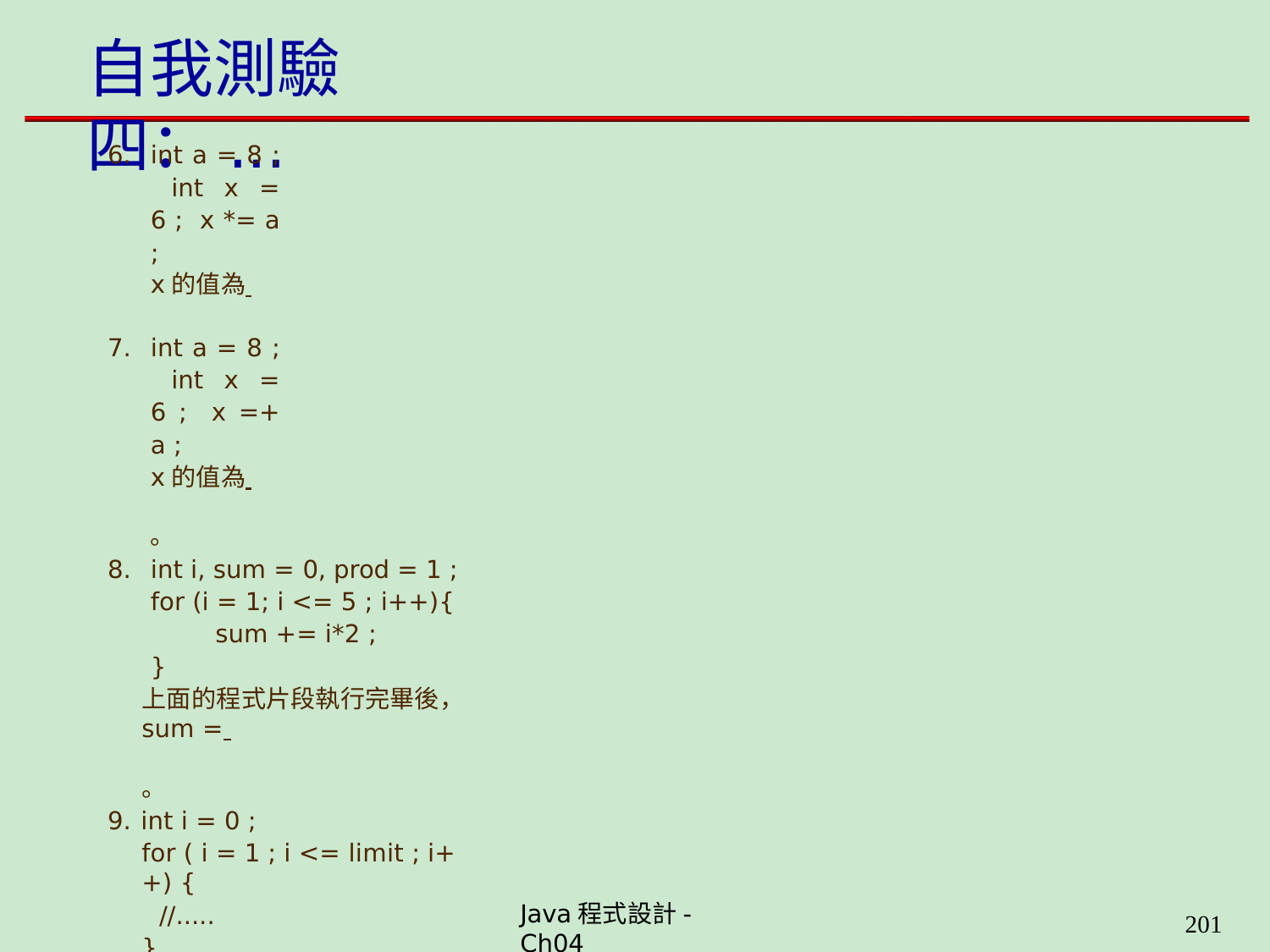

# 自我測驗四：...
int a = 8 ;  int x = 6 ;  x *= a ;
x的值為
int a = 8 ;  int x = 6 ;  x =+ a ;
x的值為 	。
int i, sum = 0, prod = 1 ;  for (i = 1; i <= 5 ; i++){
sum += i*2 ;
}
上面的程式片段執行完畢後，sum = 	。
int i = 0 ;
for ( i = 1 ; i <= limit ; i++) {
//.....
}
此for迴圈若要執行24次, limit的值應為 	。
Java程式設計-Ch04
201